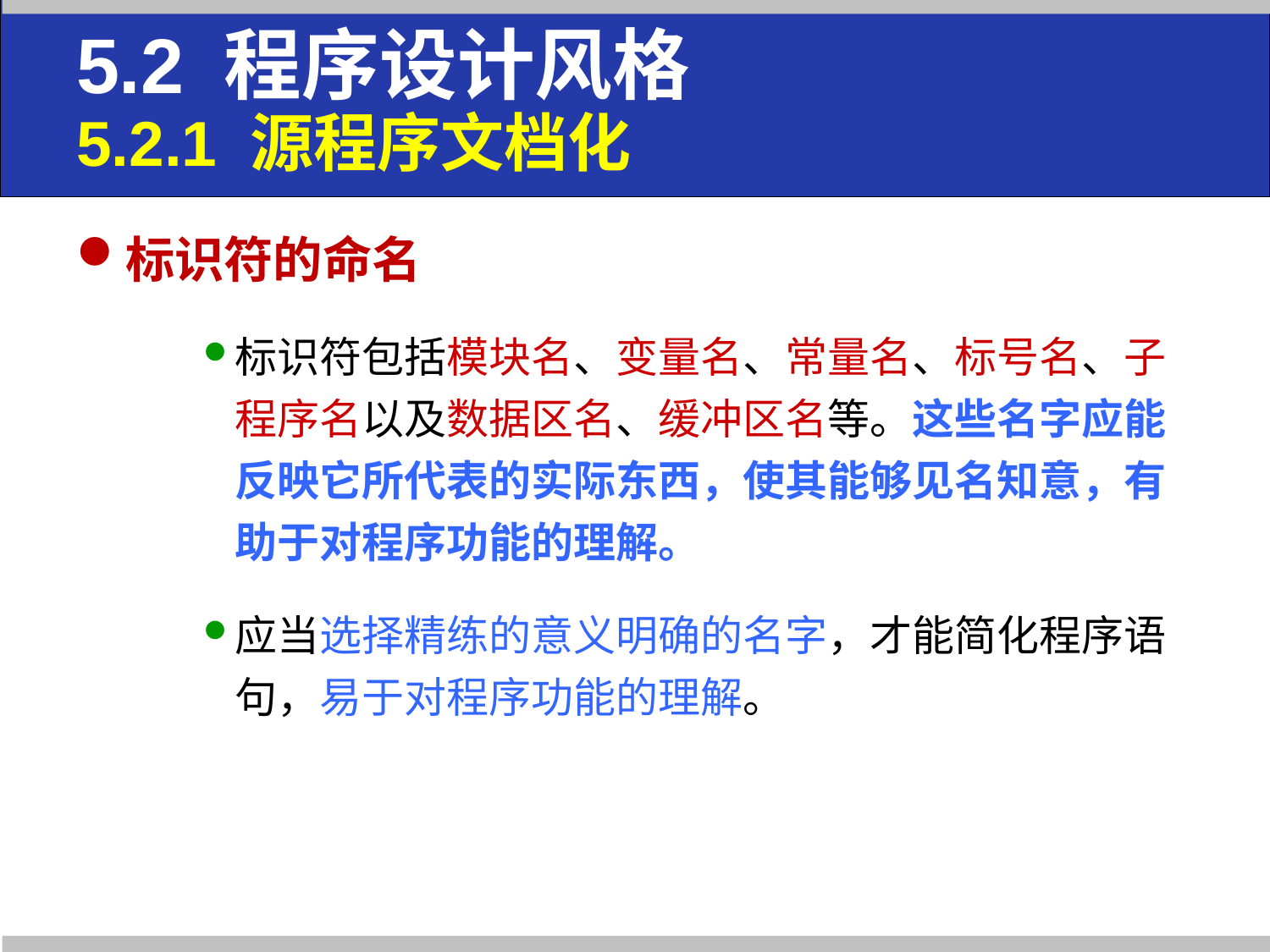

# 5.2 程序设计风格 5.2.1 源程序文档化
标识符的命名
标识符包括模块名、变量名、常量名、标号名、子程序名以及数据区名、缓冲区名等。这些名字应能反映它所代表的实际东西，使其能够见名知意，有助于对程序功能的理解。
应当选择精练的意义明确的名字，才能简化程序语句，易于对程序功能的理解。
652